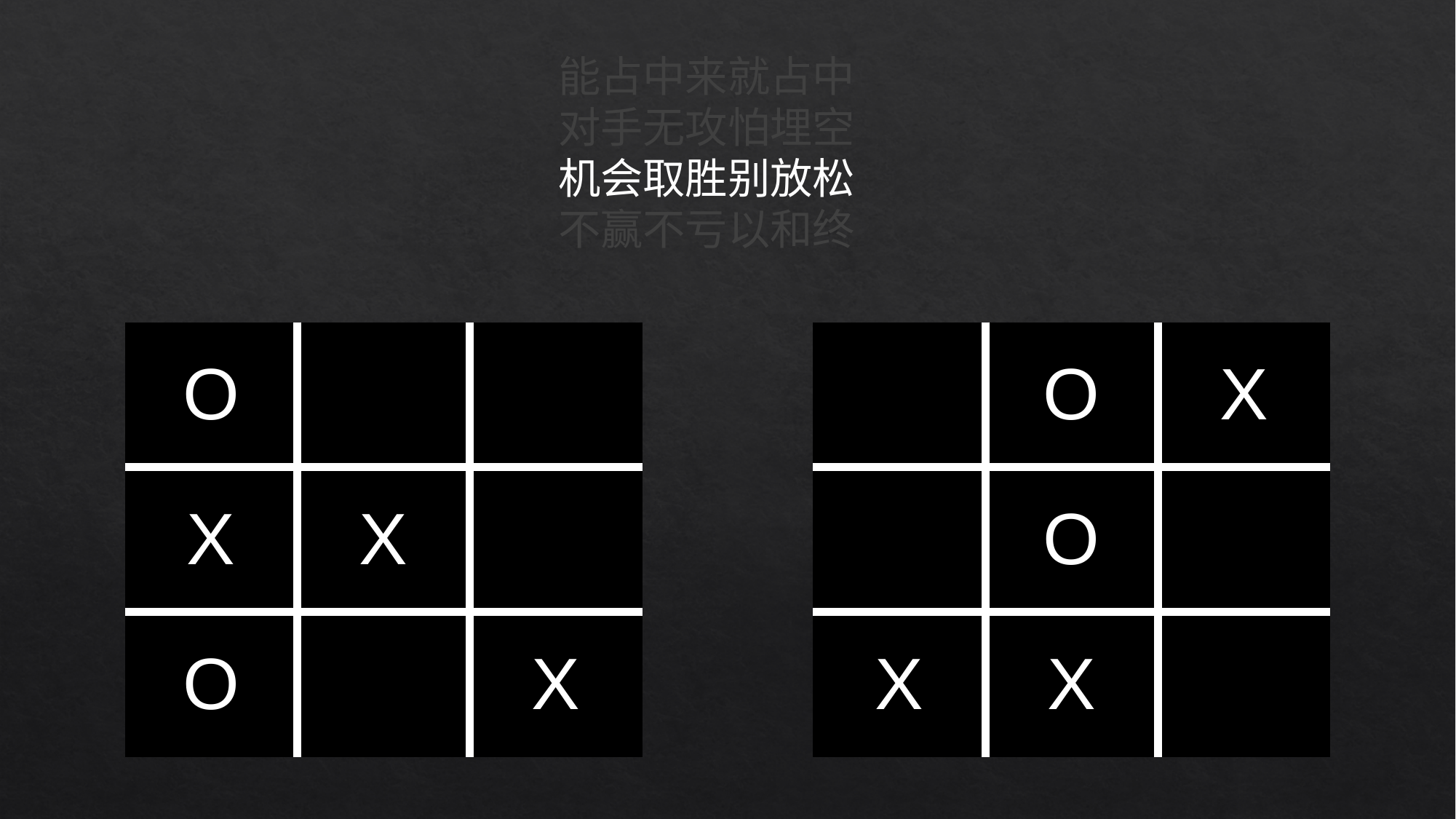

能占中来就占中对手无攻怕埋空机会取胜别放松不赢不亏以和终
| O |  |  |
| --- | --- | --- |
| X | X |  |
| O |  | X |
|  | O | X |
| --- | --- | --- |
|  | O |  |
| X | X |  |